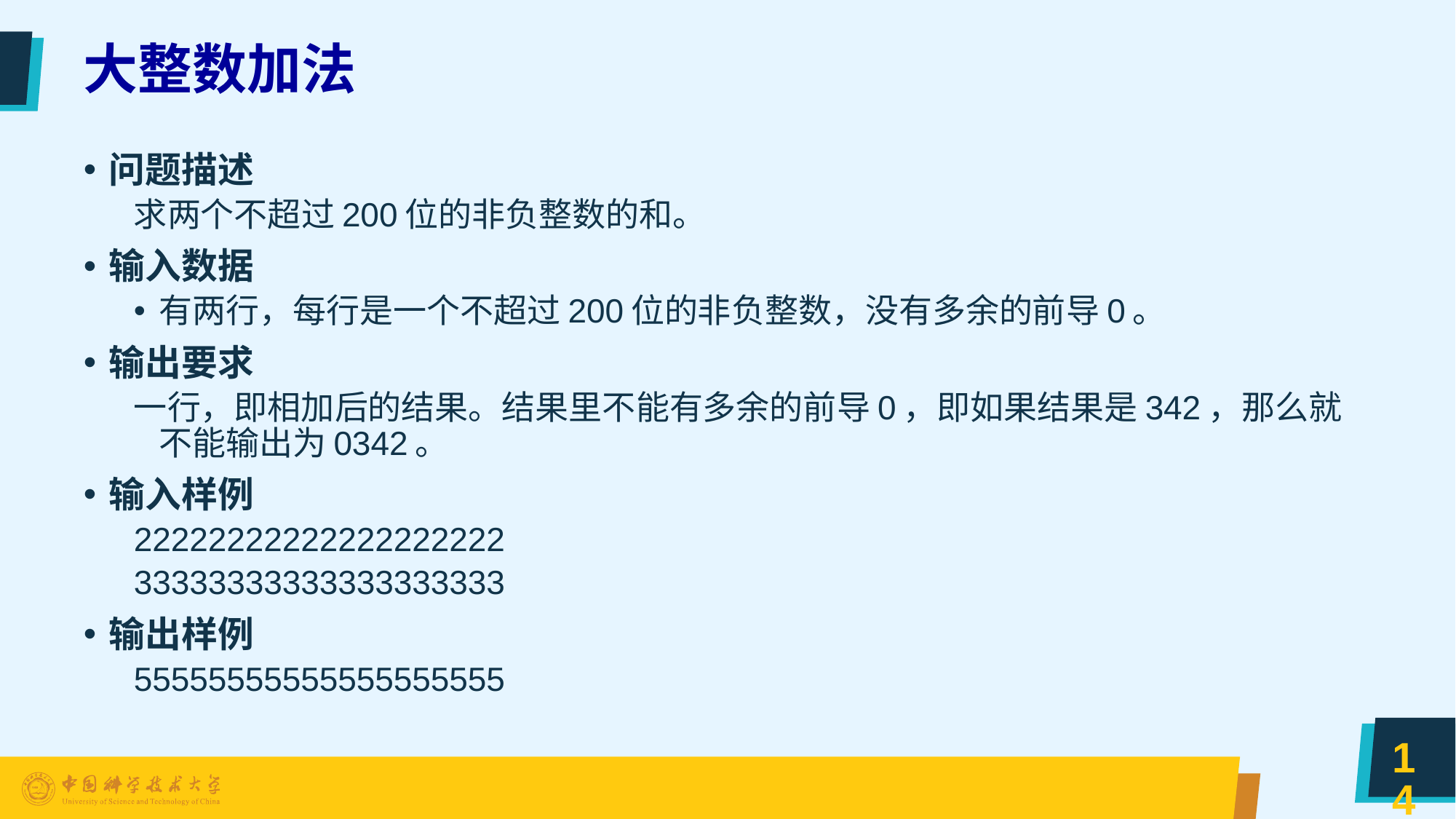

# 大整数加法
问题描述
求两个不超过200位的非负整数的和。
输入数据
有两行，每行是一个不超过200位的非负整数，没有多余的前导0。
输出要求
一行，即相加后的结果。结果里不能有多余的前导0，即如果结果是342，那么就不能输出为0342。
输入样例
22222222222222222222
33333333333333333333
输出样例
55555555555555555555
14